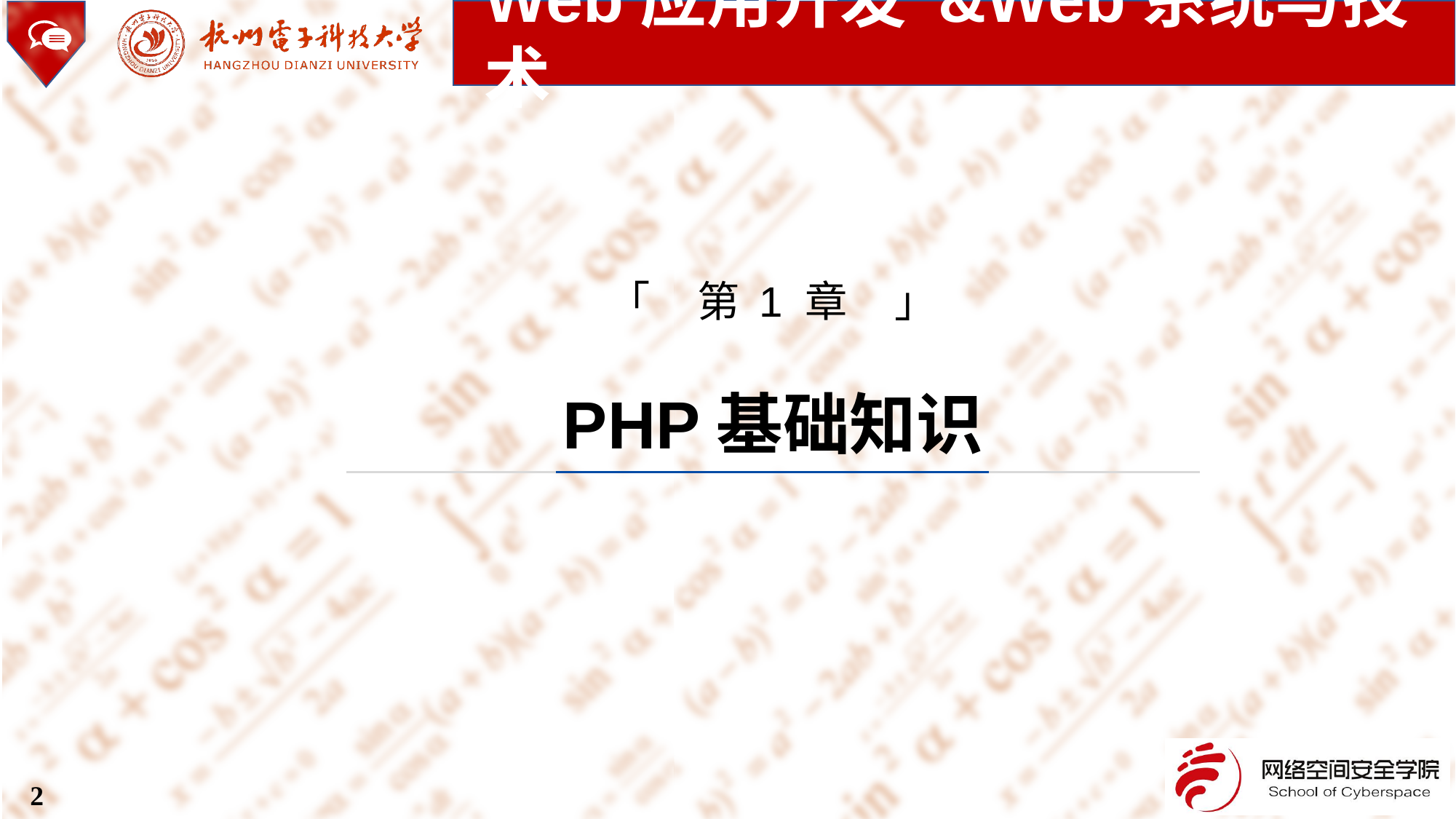

Web应用开发 &Web系统与技术

「     第 1 章     」
PHP基础知识
2